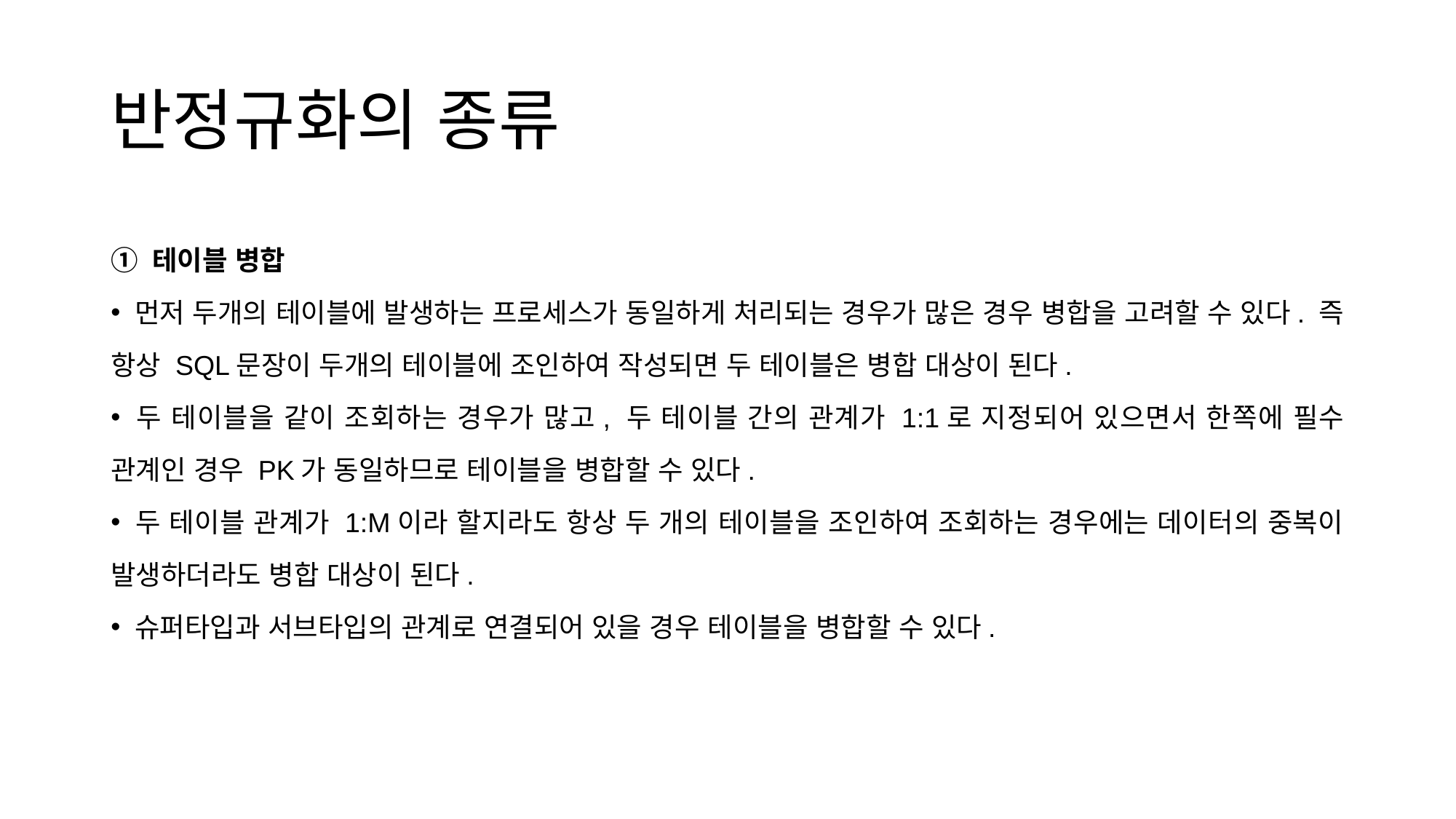

# 반정규화의 종류
① 테이블 병합
 먼저 두개의 테이블에 발생하는 프로세스가 동일하게 처리되는 경우가 많은 경우 병합을 고려할 수 있다. 즉 항상 SQL문장이 두개의 테이블에 조인하여 작성되면 두 테이블은 병합 대상이 된다.
 두 테이블을 같이 조회하는 경우가 많고, 두 테이블 간의 관계가 1:1로 지정되어 있으면서 한쪽에 필수 관계인 경우 PK가 동일하므로 테이블을 병합할 수 있다.
 두 테이블 관계가 1:M이라 할지라도 항상 두 개의 테이블을 조인하여 조회하는 경우에는 데이터의 중복이 발생하더라도 병합 대상이 된다.
 슈퍼타입과 서브타입의 관계로 연결되어 있을 경우 테이블을 병합할 수 있다.